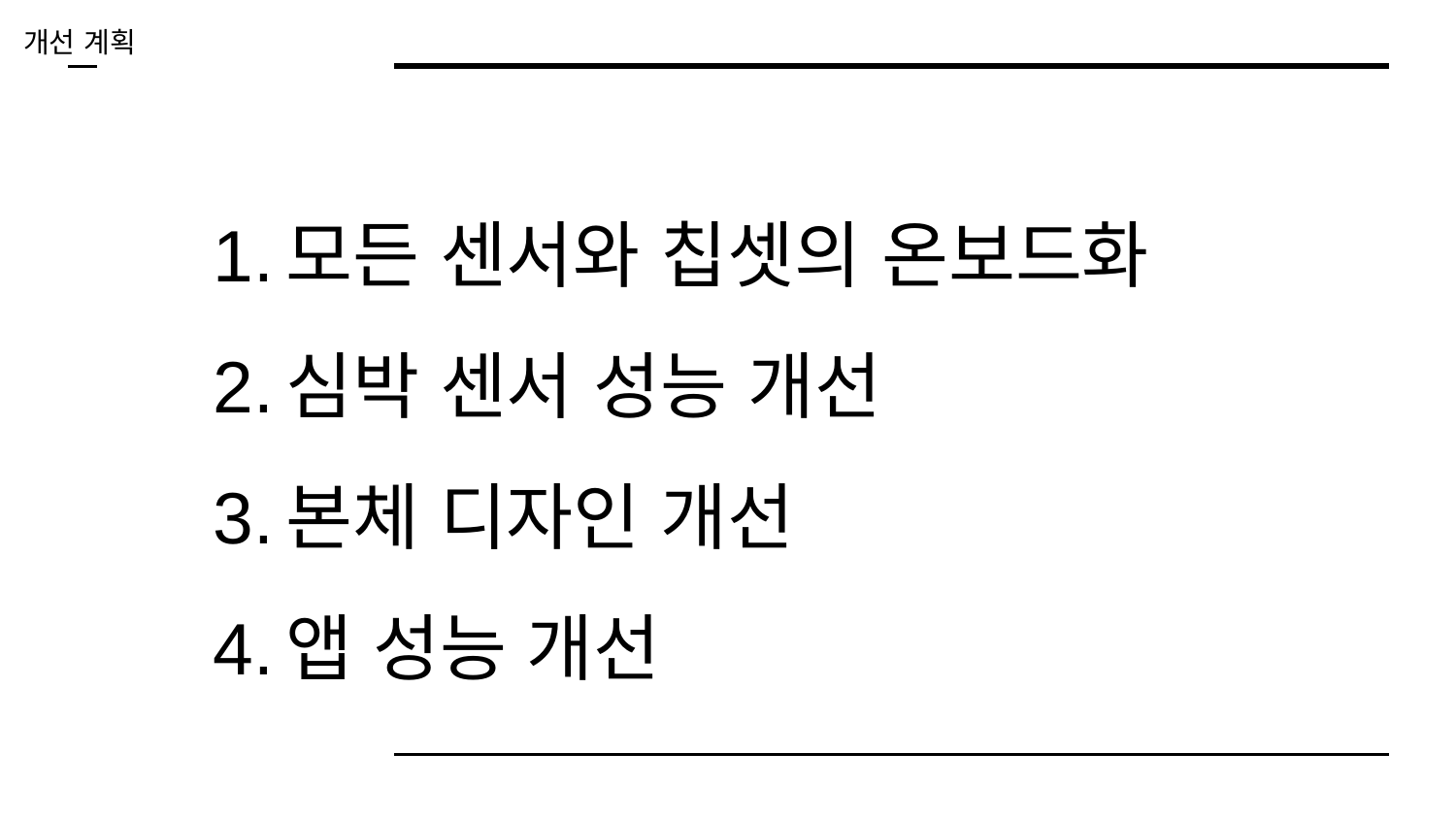

개선 계획
모든 센서와 칩셋의 온보드화
심박 센서 성능 개선
본체 디자인 개선
앱 성능 개선